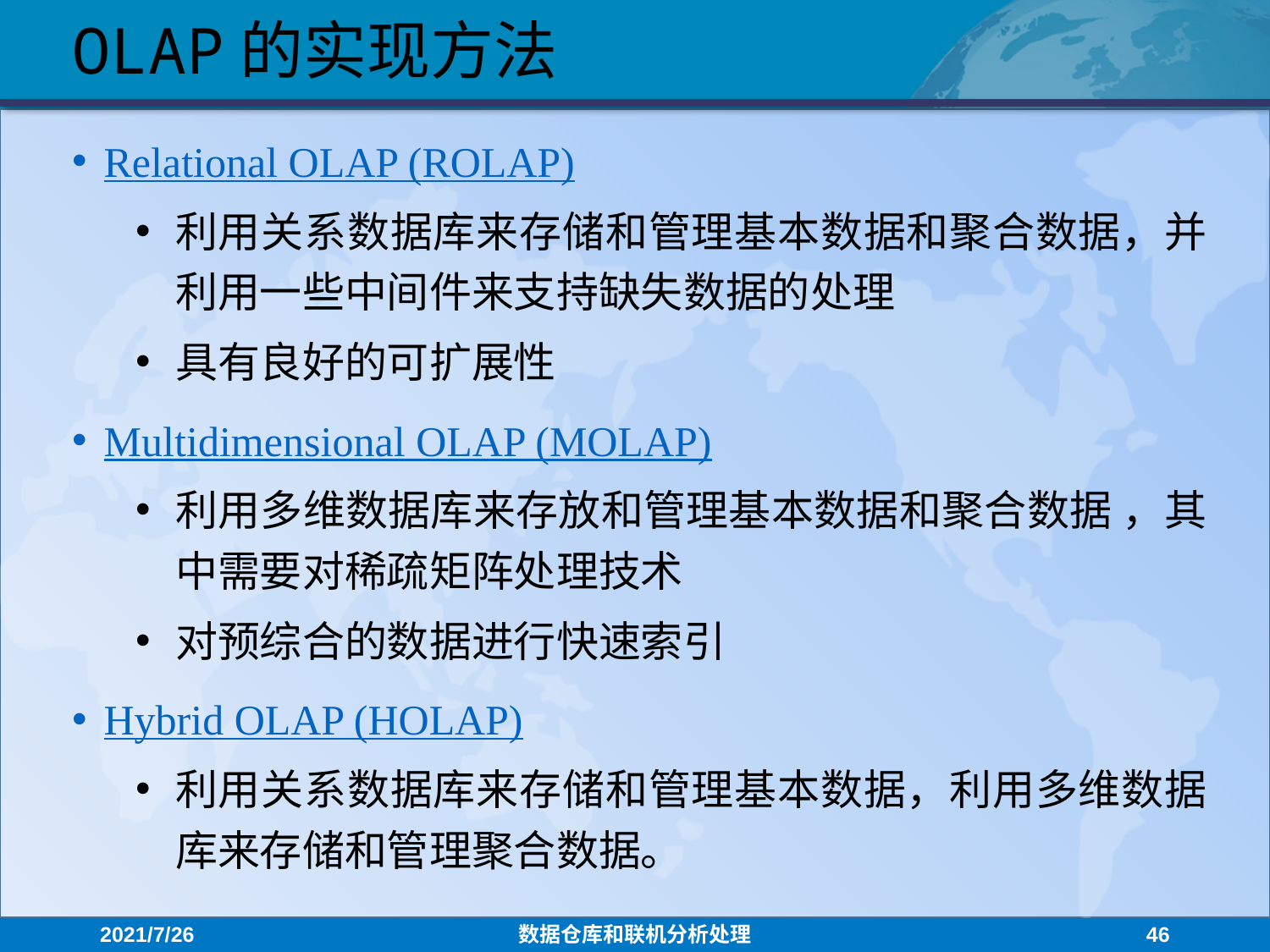

OLAP的实现方法
Relational OLAP (ROLAP)
利用关系数据库来存储和管理基本数据和聚合数据，并利用一些中间件来支持缺失数据的处理
具有良好的可扩展性
Multidimensional OLAP (MOLAP)
利用多维数据库来存放和管理基本数据和聚合数据 ，其中需要对稀疏矩阵处理技术
对预综合的数据进行快速索引
Hybrid OLAP (HOLAP)
利用关系数据库来存储和管理基本数据，利用多维数据库来存储和管理聚合数据。
2021/7/26
数据仓库和联机分析处理
46